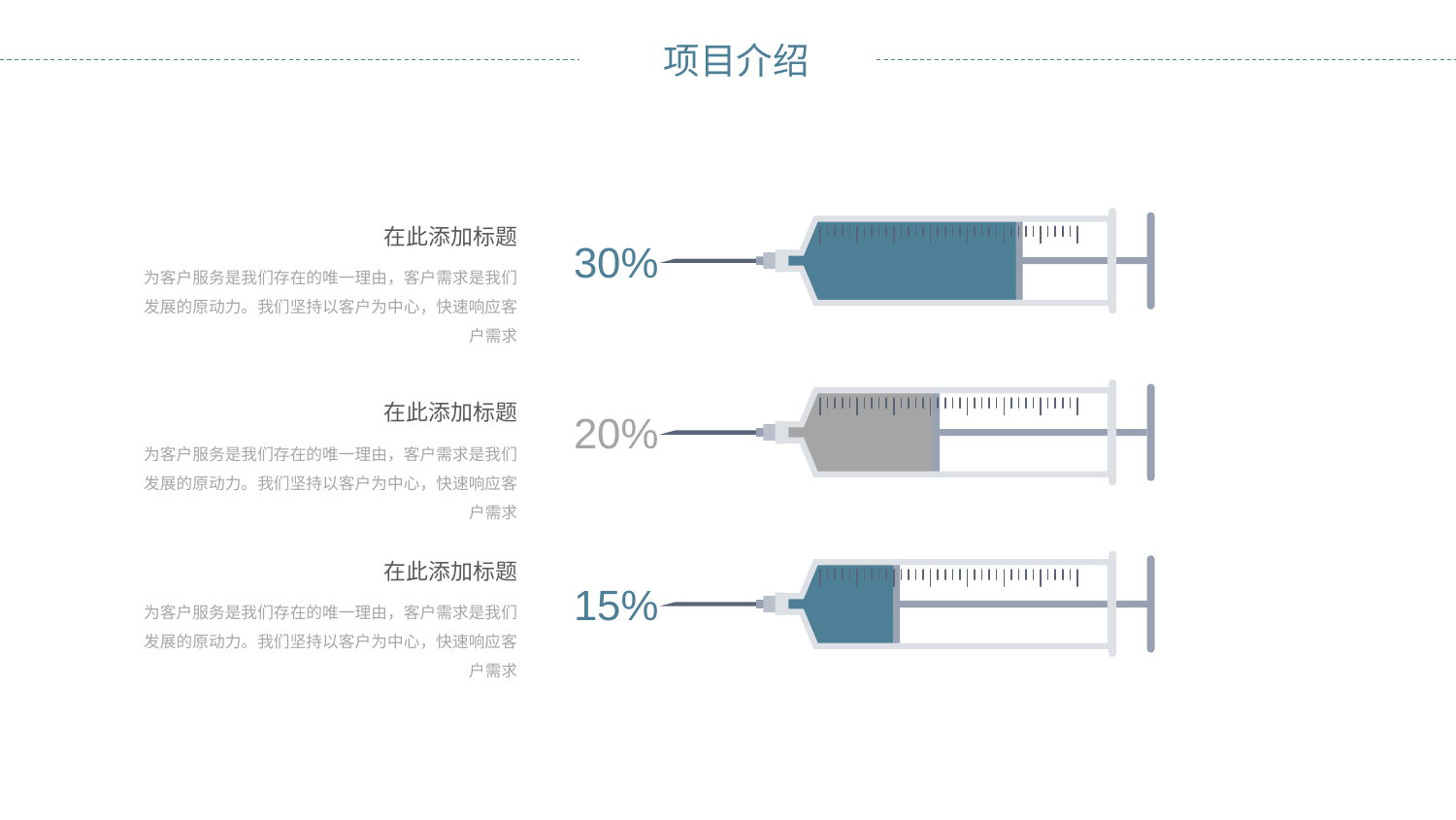

在此添加标题
30%
为客户服务是我们存在的唯一理由，客户需求是我们发展的原动力。我们坚持以客户为中心，快速响应客户需求

在此添加标题
20%
为客户服务是我们存在的唯一理由，客户需求是我们发展的原动力。我们坚持以客户为中心，快速响应客户需求

在此添加标题
15%
为客户服务是我们存在的唯一理由，客户需求是我们发展的原动力。我们坚持以客户为中心，快速响应客户需求